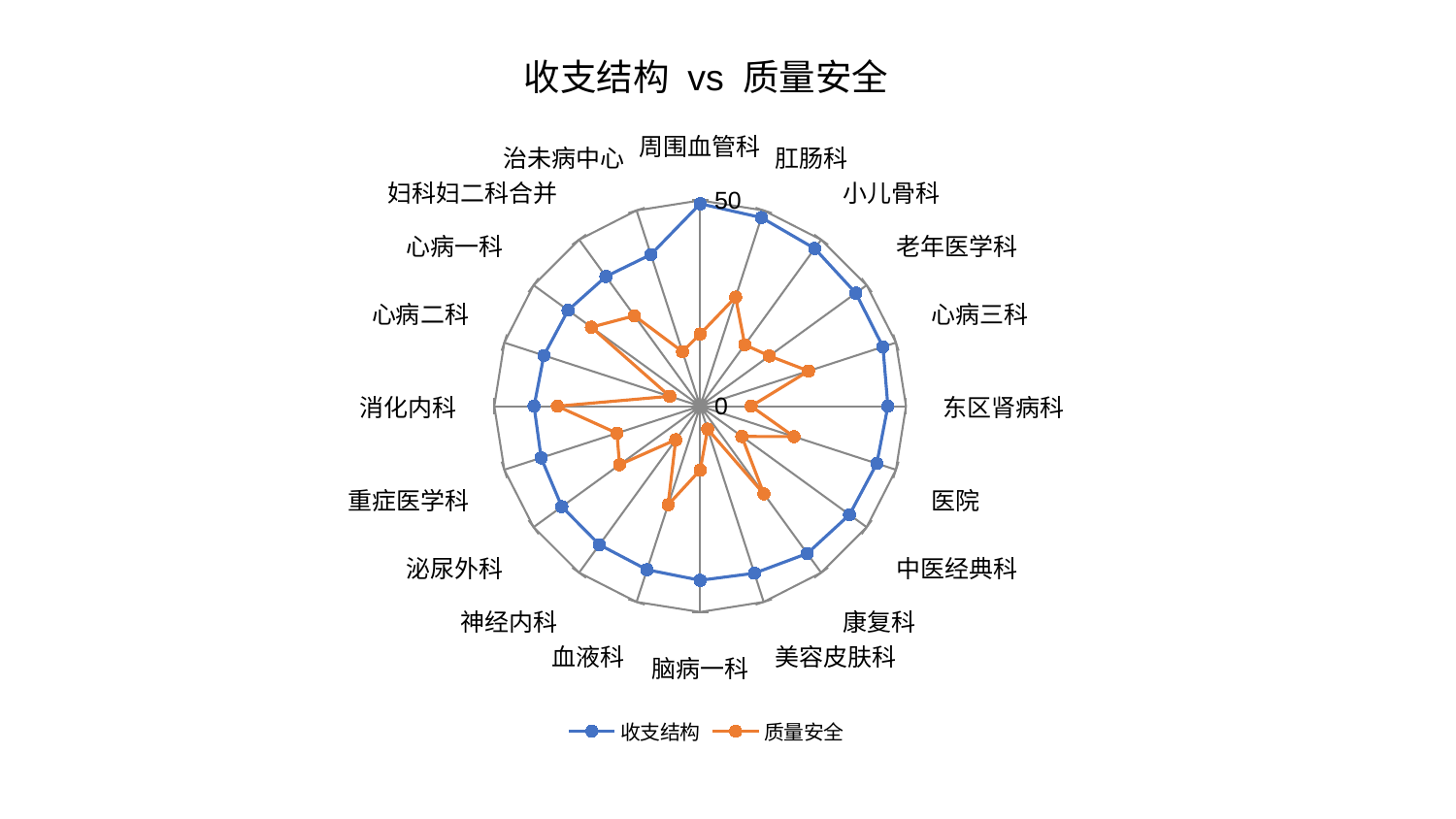

### Chart: 收支结构 vs 质量安全

| Category | 收支结构 | 质量安全 |
|---|---|---|
| 周围血管科 | 49.17870386800844 | 17.533025265487815 |
| 肛肠科 | 48.1761320613123 | 27.85727627319409 |
| 小儿骨科 | 47.345311594841526 | 18.451064881795435 |
| 老年医学科 | 46.74094434122343 | 20.775422781487833 |
| 心病三科 | 46.674918378772084 | 27.685604389787443 |
| 东区肾病科 | 45.590736420961974 | 12.38705248787197 |
| 医院 | 45.12190083528947 | 23.963271892417236 |
| 中医经典科 | 44.840212345838225 | 12.515426271097414 |
| 康复科 | 44.25195963125913 | 26.327132852480126 |
| 美容皮肤科 | 42.67550332474629 | 5.866792789694022 |
| 脑病一科 | 42.296864671971626 | 15.512269862080899 |
| 血液科 | 41.78324089798935 | 25.189365653477005 |
| 神经内科 | 41.60926365399533 | 10.08924055176065 |
| 泌尿外科 | 41.52738914233885 | 24.19829836128117 |
| 重症医学科 | 40.60107044076259 | 21.245074280305015 |
| 消化内科 | 40.33176117972464 | 34.6754103253369 |
| 心病二科 | 39.906932491018544 | 7.768328885708496 |
| 心病一科 | 39.64939481956954 | 32.657979703108246 |
| 妇科妇二科合并 | 38.93839783758429 | 27.15127131734335 |
| 治未病中心 | 38.72789884101734 | 13.934770165557433 |
24